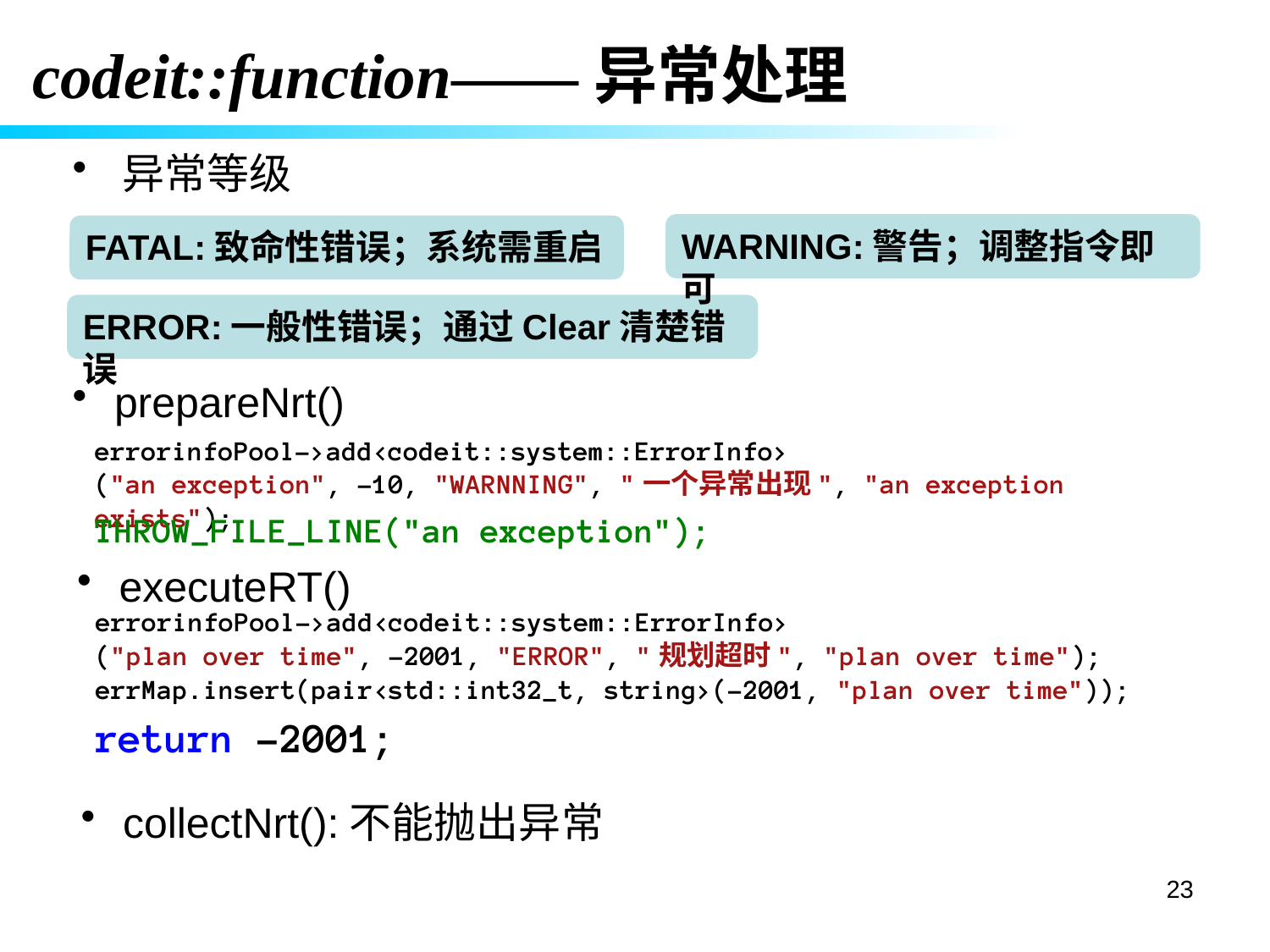

codeit::function——异常处理

 异常等级
WARNING:警告；调整指令即可
FATAL:致命性错误；系统需重启
ERROR:一般性错误；通过Clear清楚错误
 prepareNrt()
errorinfoPool->add<codeit::system::ErrorInfo>
("an exception", -10, "WARNNING", "一个异常出现", "an exception exists");
THROW_FILE_LINE("an exception");
 executeRT()
errorinfoPool->add<codeit::system::ErrorInfo>
("plan over time", -2001, "ERROR", "规划超时", "plan over time");
errMap.insert(pair<std::int32_t, string>(-2001, "plan over time"));
return -2001;
 collectNrt():不能抛出异常
23